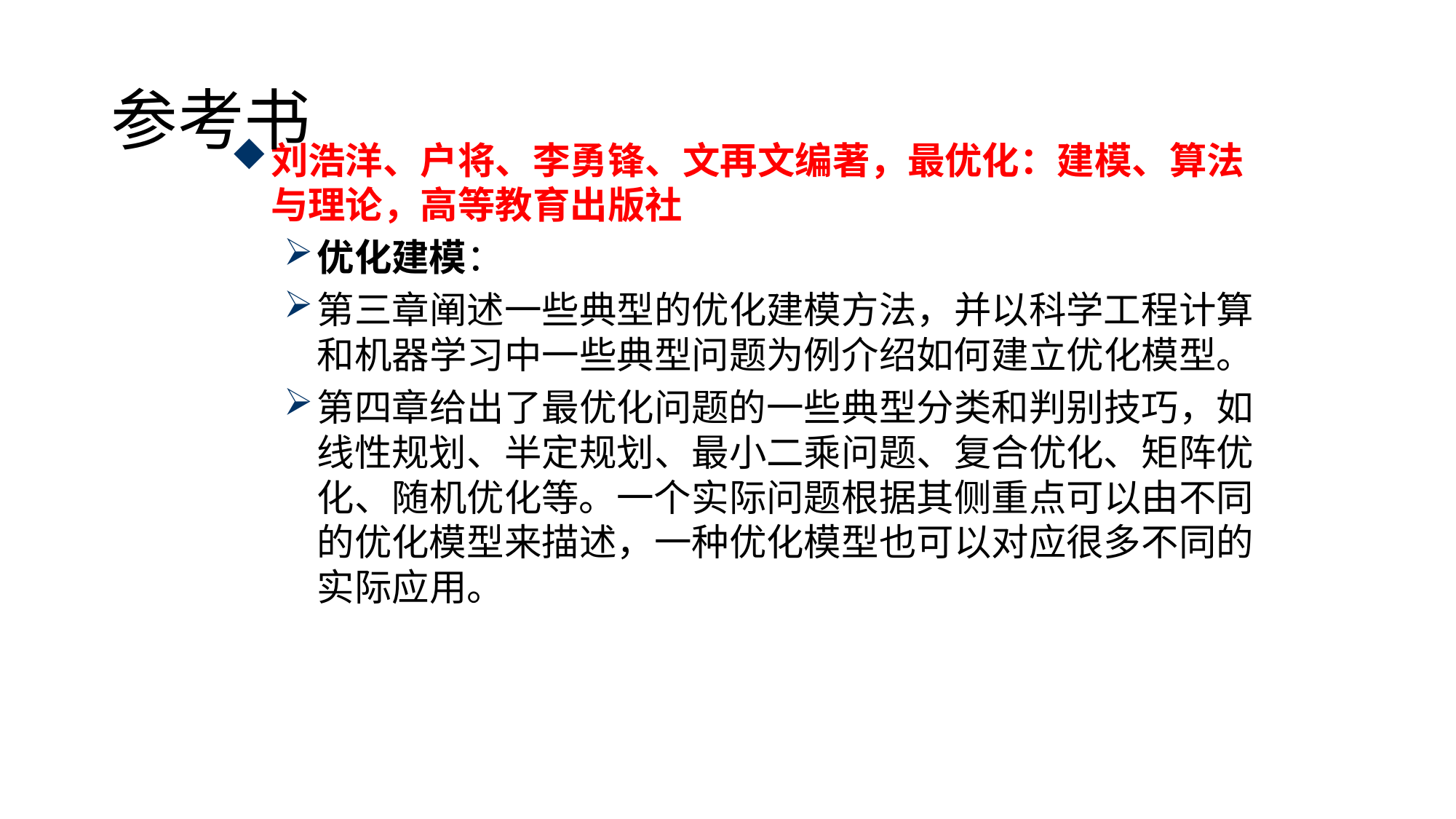

参考书
刘浩洋、户将、李勇锋、文再文编著，最优化：建模、算法与理论，高等教育出版社
优化建模：
第三章阐述一些典型的优化建模方法，并以科学工程计算和机器学习中一些典型问题为例介绍如何建立优化模型。
第四章给出了最优化问题的一些典型分类和判别技巧，如线性规划、半定规划、最小二乘问题、复合优化、矩阵优化、随机优化等。一个实际问题根据其侧重点可以由不同的优化模型来描述，一种优化模型也可以对应很多不同的实际应用。